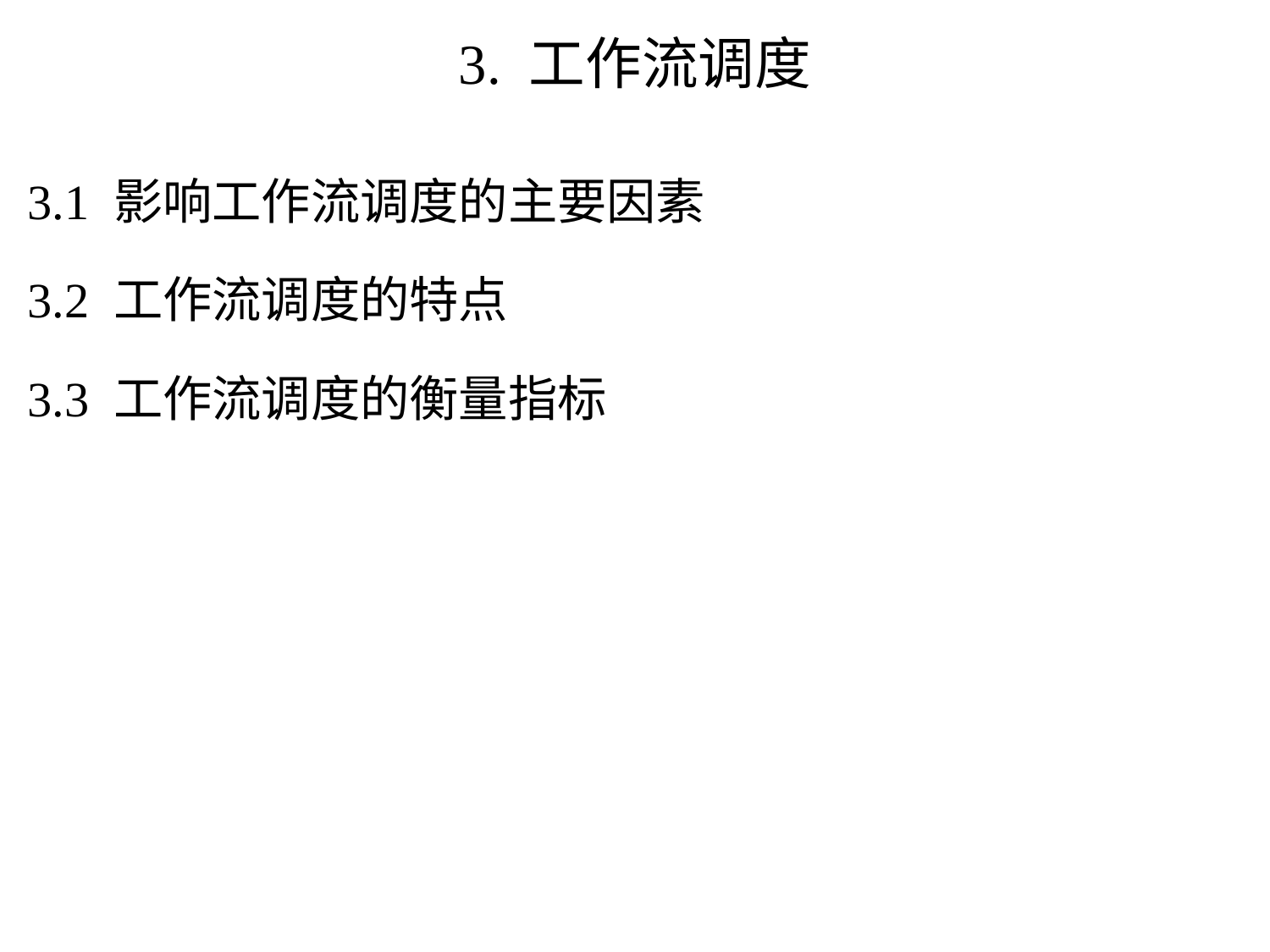

# 3. 工作流调度
3.1 影响工作流调度的主要因素
3.2 工作流调度的特点
3.3 工作流调度的衡量指标